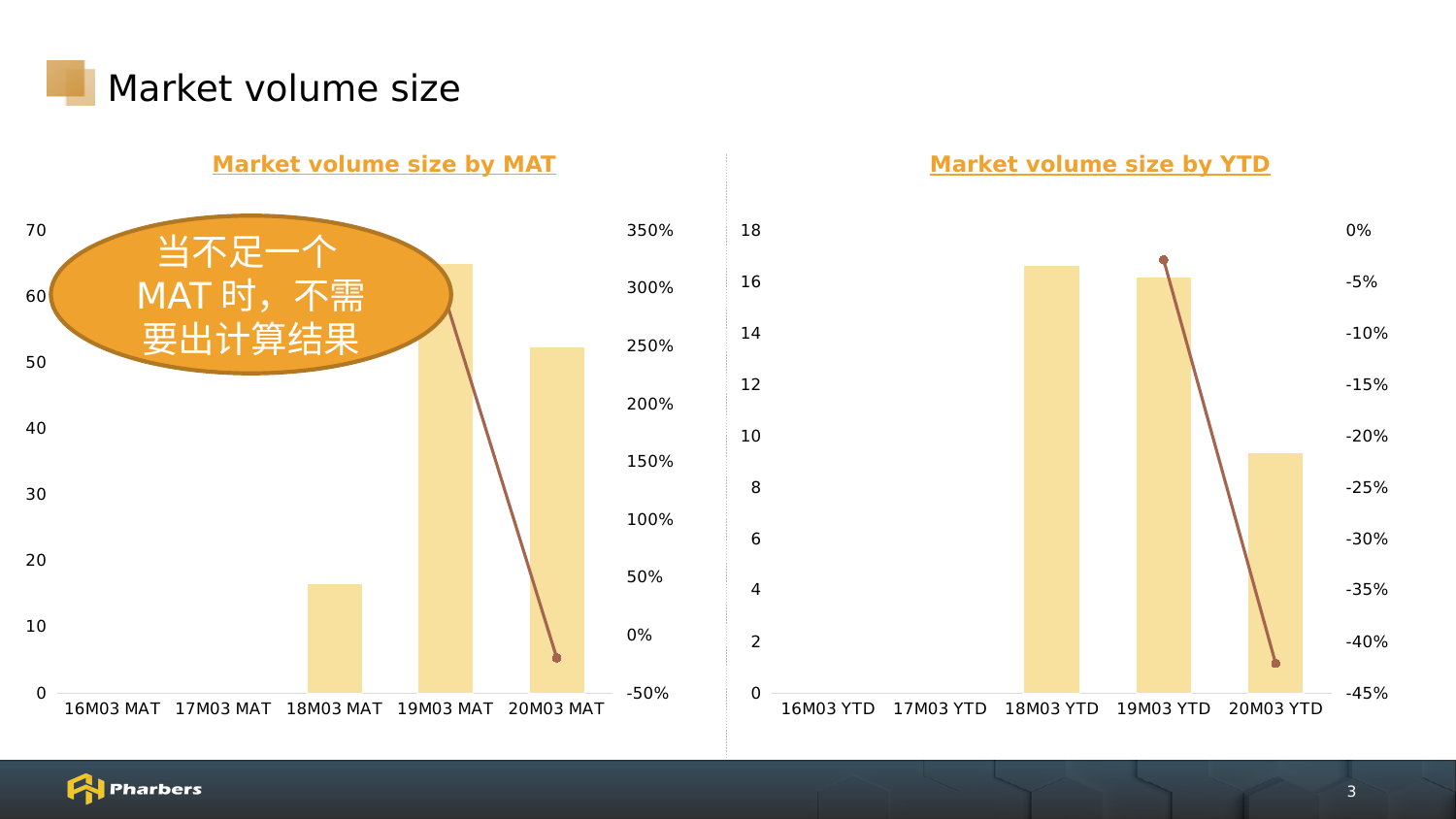

# Market volume size
Market volume size by MAT
Market volume size by YTD

### Chart

| Category | Value(Mn) | Growth% |
|---|---|---|
| 16M03 MAT | None | None |
| 17M03 MAT | None | None |
| 18M03 MAT | 16.6547649761905 | None |
| 19M03 MAT | 65.00445645 | 2.90305456383983 |
| 20M03 MAT | 52.372176675 | -0.194329442393176 |

### Chart

| Category | Value(Mn) | Growth% |
|---|---|---|
| 16M03 YTD | None | None |
| 17M03 YTD | None | None |
| 18M03 YTD | 16.6547649761905 | None |
| 19M03 YTD | 16.1819838857143 | -0.0283871367234588 |
| 20M03 YTD | 9.36841650833333 | -0.421058840838179 |
当不足一个MAT时，不需要出计算结果
3